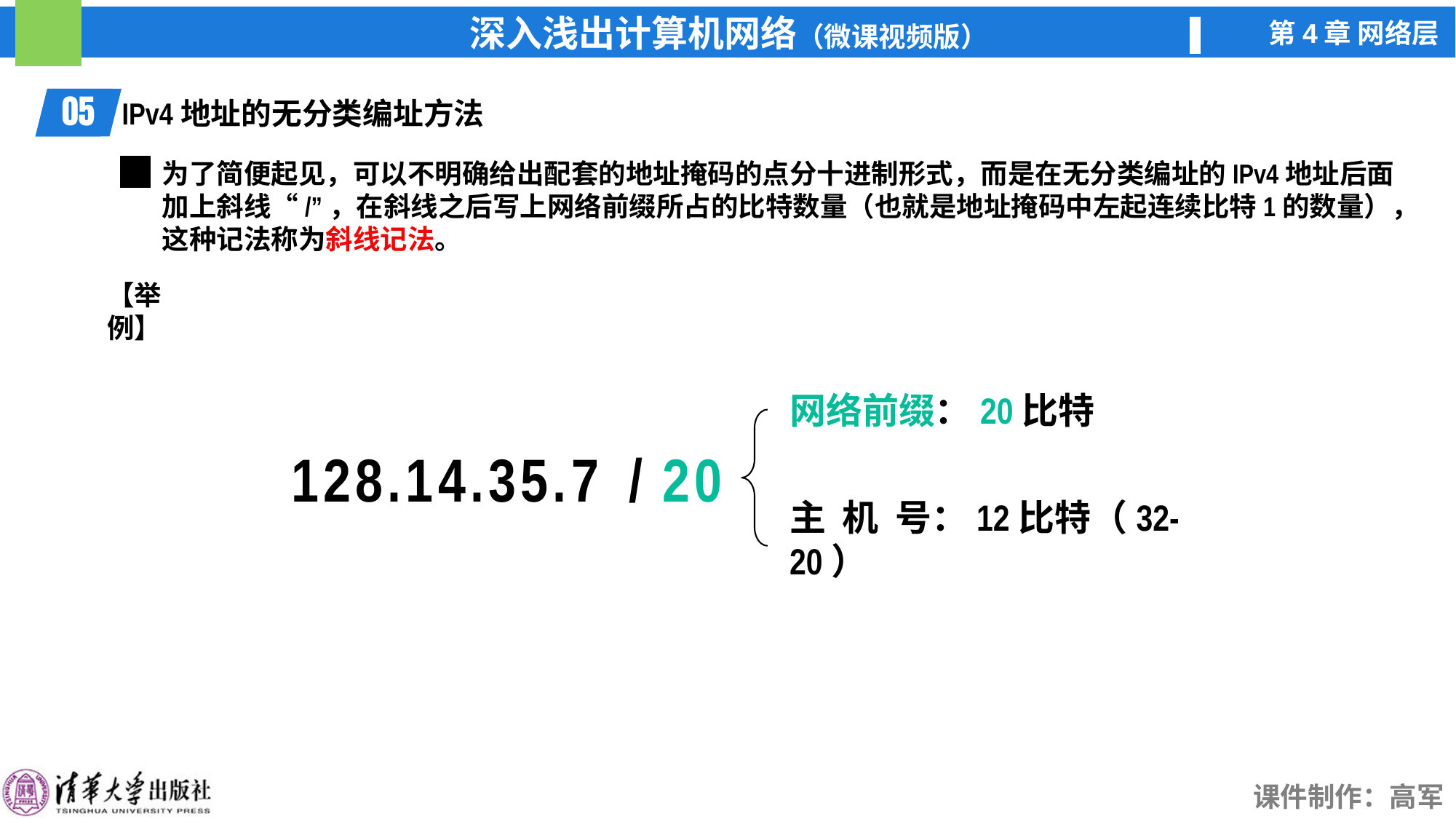

01
IPv4地址的无分类编址方法
05
为了简便起见，可以不明确给出配套的地址掩码的点分十进制形式，而是在无分类编址的IPv4地址后面加上斜线“/”，在斜线之后写上网络前缀所占的比特数量（也就是地址掩码中左起连续比特1的数量），这种记法称为斜线记法。

【举例】
网络前缀：20比特

20
128.14.35.7
/
主  机  号：12比特（32-20）